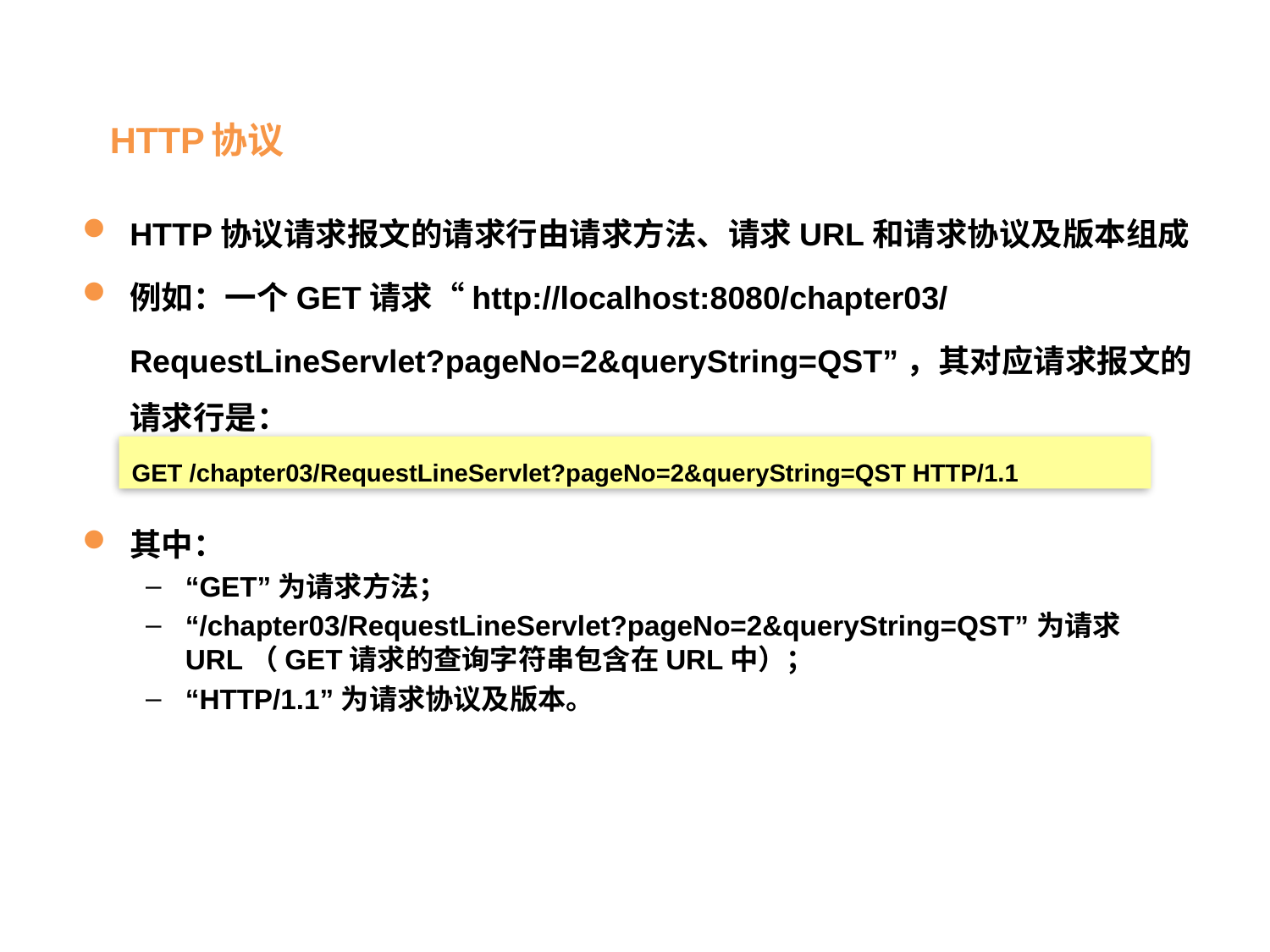

# HTTP协议
HTTP协议请求报文的请求行由请求方法、请求URL和请求协议及版本组成
例如：一个GET请求“http://localhost:8080/chapter03/
	RequestLineServlet?pageNo=2&queryString=QST”，其对应请求报文的请求行是：

其中：
“GET”为请求方法；
“/chapter03/RequestLineServlet?pageNo=2&queryString=QST”为请求URL（GET请求的查询字符串包含在URL中）；
“HTTP/1.1”为请求协议及版本。

GET /chapter03/RequestLineServlet?pageNo=2&queryString=QST HTTP/1.1